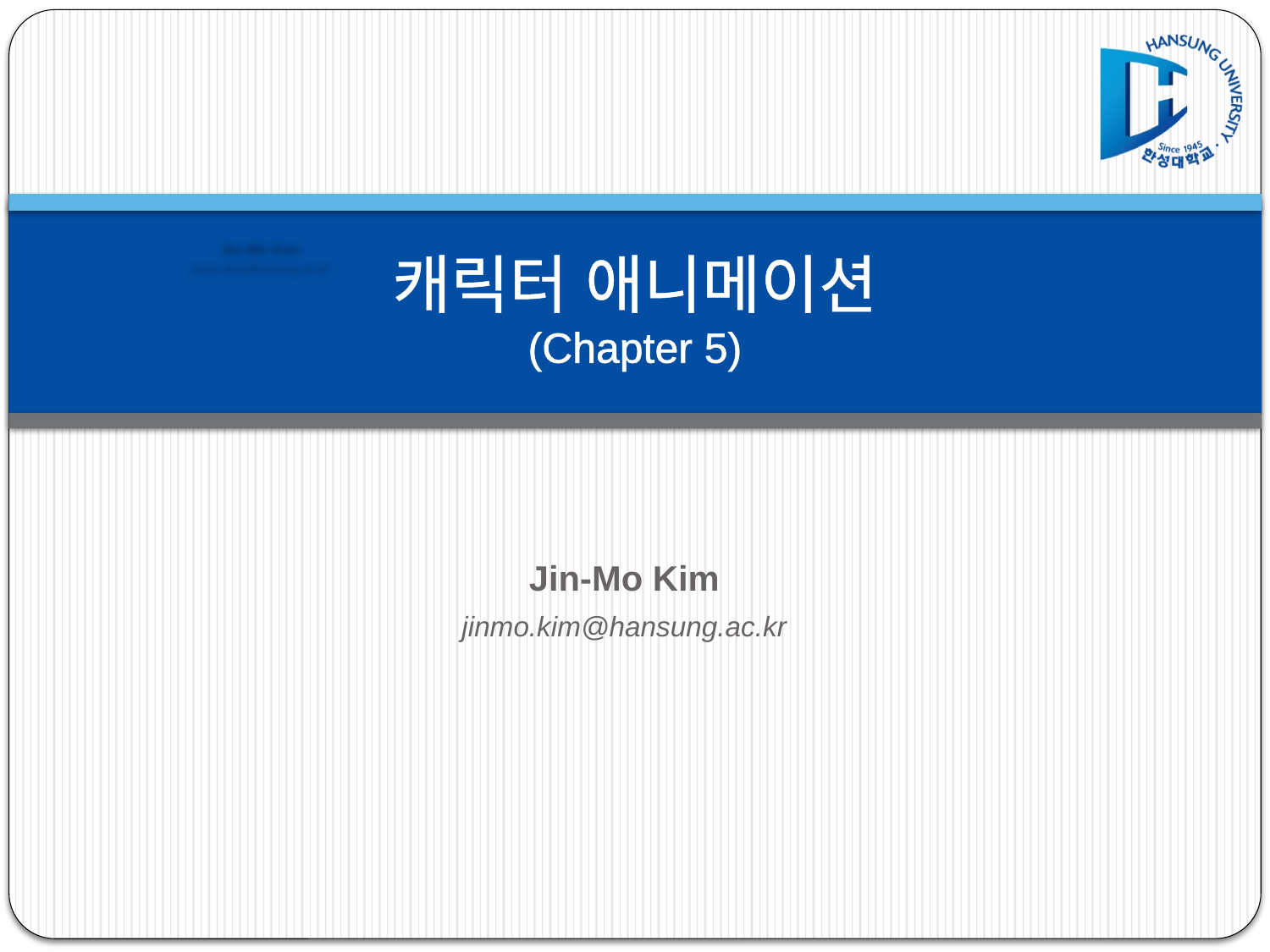

# 캐릭터 애니메이션 (Chapter 5)

Jin-Mo Kim
jinmo.kim@hansung.ac.kr